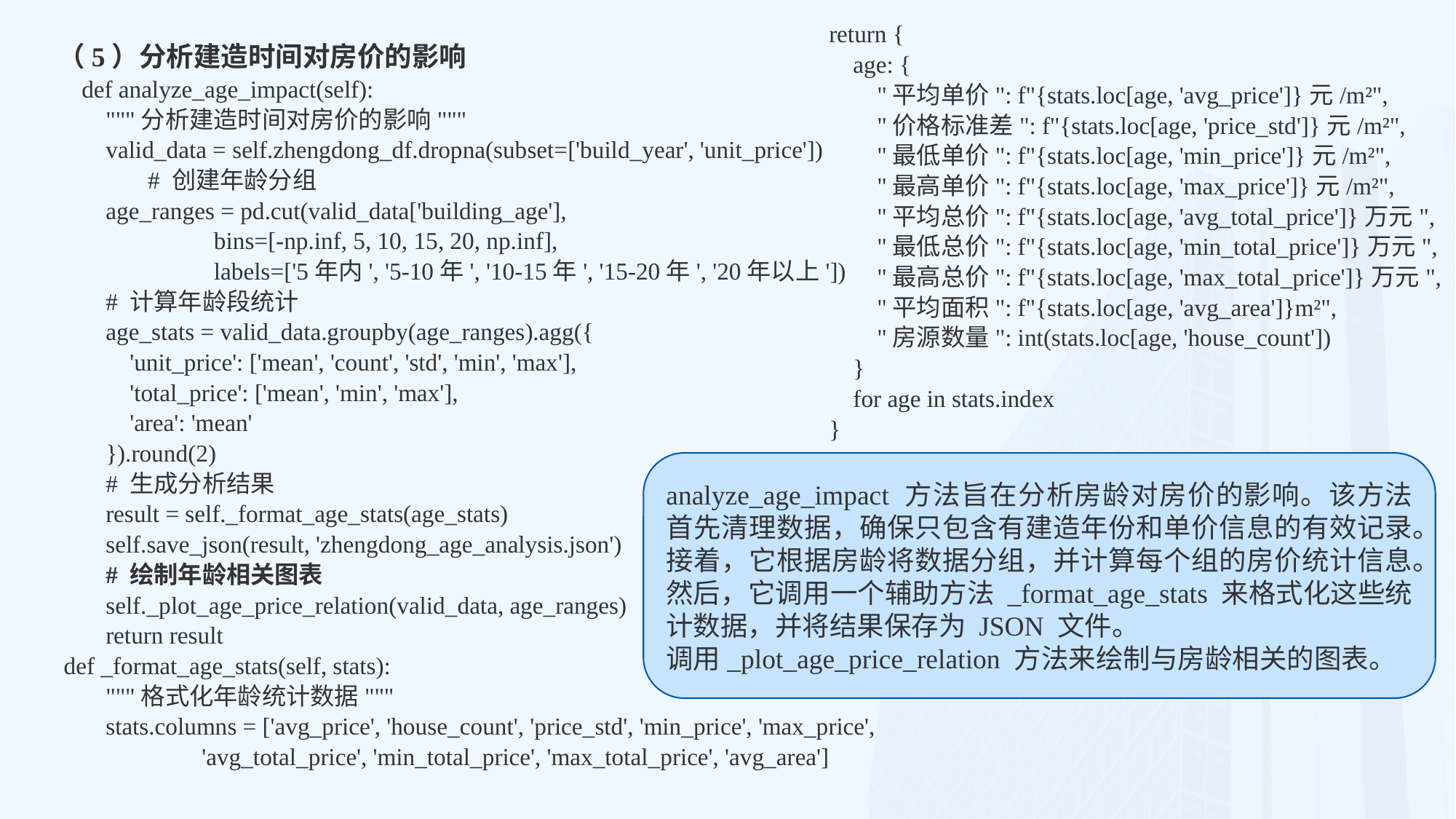

return {
            age: {
                "平均单价": f"{stats.loc[age, 'avg_price']}元/m²",
                "价格标准差": f"{stats.loc[age, 'price_std']}元/m²",
                "最低单价": f"{stats.loc[age, 'min_price']}元/m²",
                "最高单价": f"{stats.loc[age, 'max_price']}元/m²",
                "平均总价": f"{stats.loc[age, 'avg_total_price']}万元",
                "最低总价": f"{stats.loc[age, 'min_total_price']}万元",
                "最高总价": f"{stats.loc[age, 'max_total_price']}万元",
                "平均面积": f"{stats.loc[age, 'avg_area']}m²",
                "房源数量": int(stats.loc[age, 'house_count'])
            }
            for age in stats.index
        }
（5）分析建造时间对房价的影响
    def analyze_age_impact(self):
        """分析建造时间对房价的影响"""
        valid_data = self.zhengdong_df.dropna(subset=['build_year', 'unit_price'])
               # 创建年龄分组
        age_ranges = pd.cut(valid_data['building_age'],
                          bins=[-np.inf, 5, 10, 15, 20, np.inf],
                          labels=['5年内', '5-10年', '10-15年', '15-20年', '20年以上'])
        # 计算年龄段统计
        age_stats = valid_data.groupby(age_ranges).agg({
            'unit_price': ['mean', 'count', 'std', 'min', 'max'],
            'total_price': ['mean', 'min', 'max'],
            'area': 'mean'
        }).round(2)
        # 生成分析结果
        result = self._format_age_stats(age_stats)
        self.save_json(result, 'zhengdong_age_analysis.json')
        # 绘制年龄相关图表
        self._plot_age_price_relation(valid_data, age_ranges)
        return result
 def _format_age_stats(self, stats):
        """格式化年龄统计数据"""
        stats.columns = ['avg_price', 'house_count', 'price_std', 'min_price', 'max_price',
                        'avg_total_price', 'min_total_price', 'max_total_price', 'avg_area']

analyze_age_impact 方法旨在分析房龄对房价的影响。该方法首先清理数据，确保只包含有建造年份和单价信息的有效记录。接着，它根据房龄将数据分组，并计算每个组的房价统计信息。然后，它调用一个辅助方法 _format_age_stats 来格式化这些统计数据，并将结果保存为 JSON 文件。
调用_plot_age_price_relation 方法来绘制与房龄相关的图表。